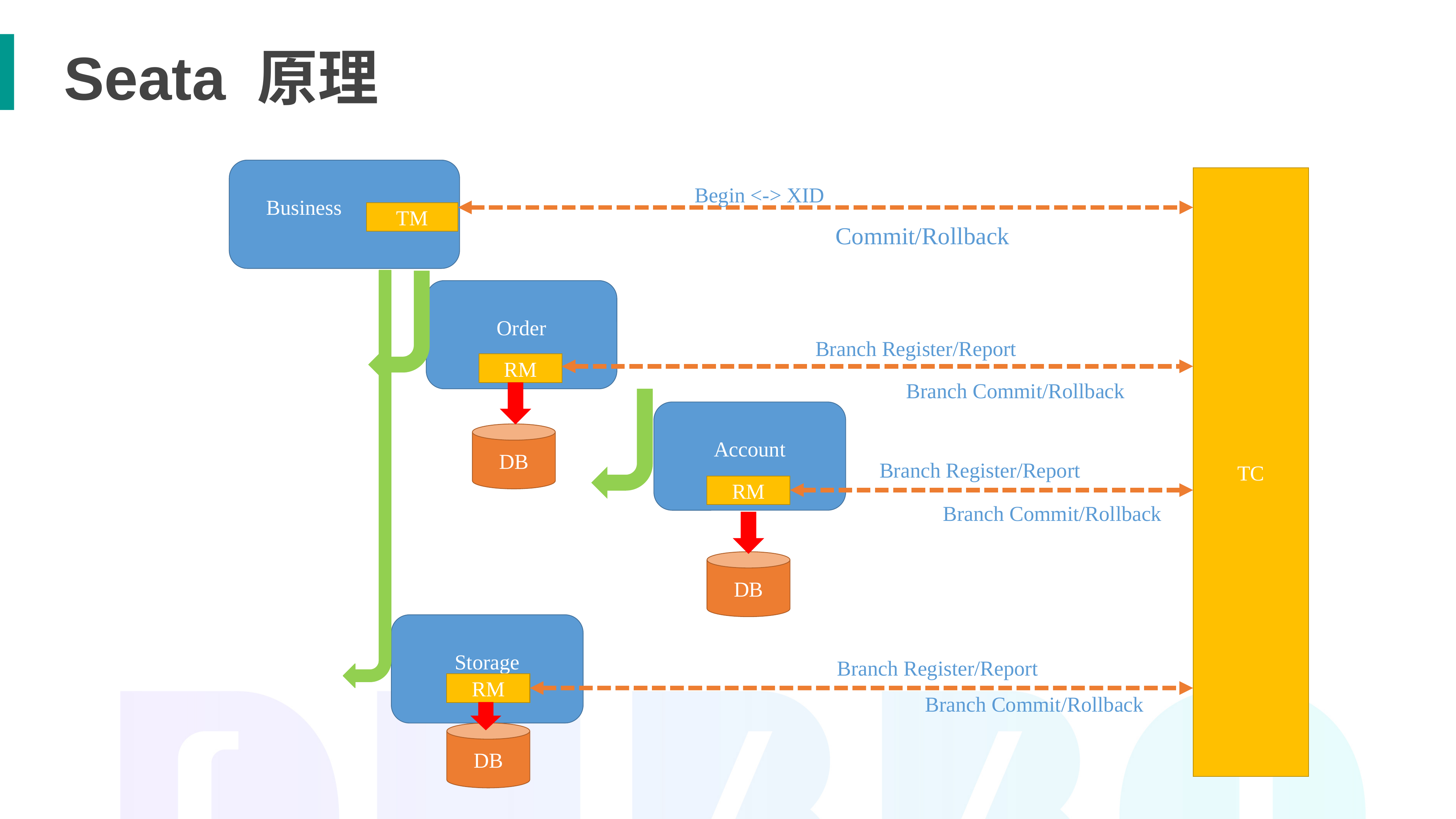

Seata 原理

     Business
TC
Begin <-> XID
TM

Order
Branch Register/Report
RM

DB
Branch Commit/Rollback

Account
RM

DB
Branch Commit/Rollback

Storage
RM

DB
Branch Commit/Rollback
Commit/Rollback
Branch Register/Report
Branch Register/Report